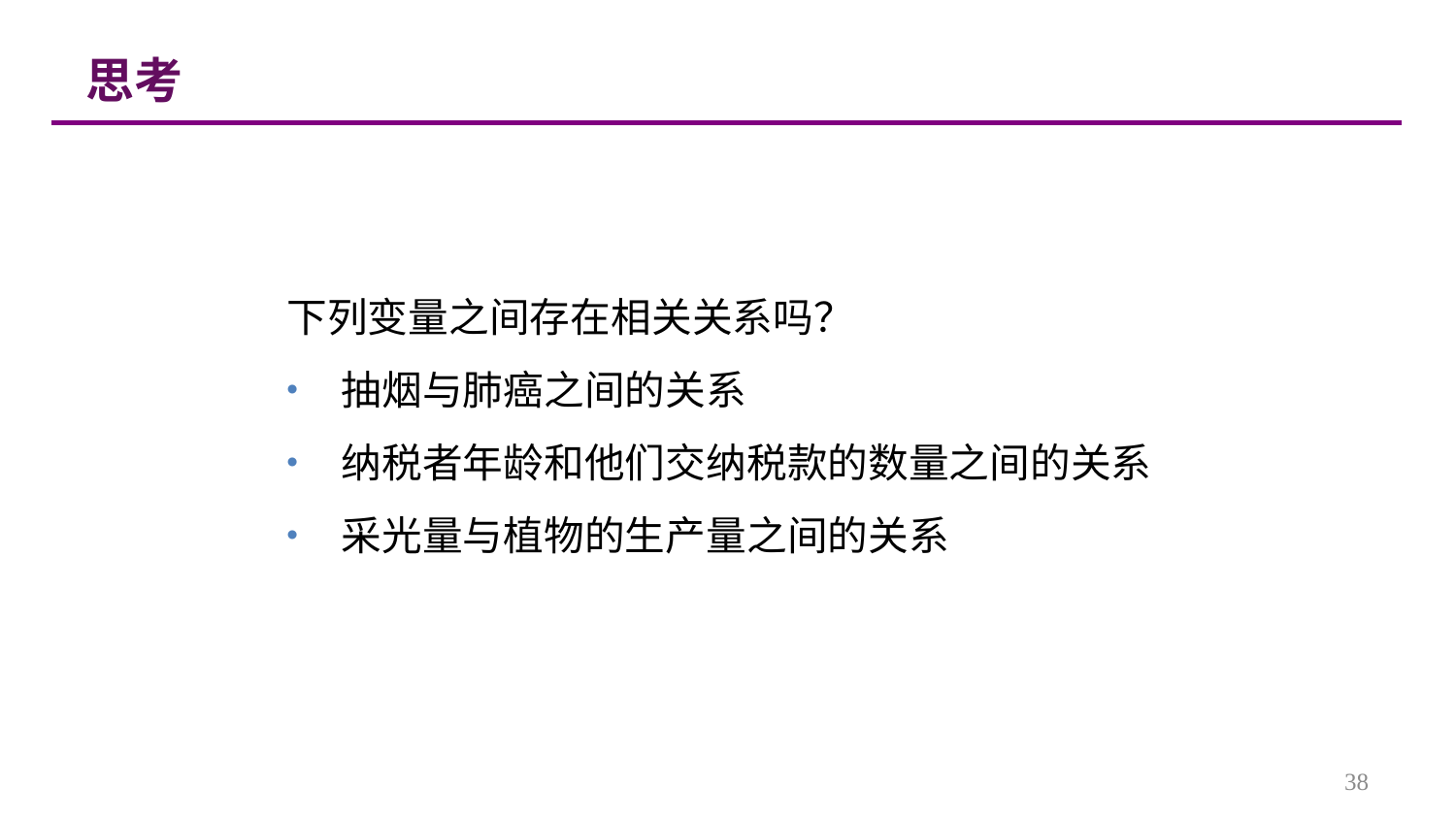

思考
下列变量之间存在相关关系吗？
抽烟与肺癌之间的关系
纳税者年龄和他们交纳税款的数量之间的关系
采光量与植物的生产量之间的关系
38